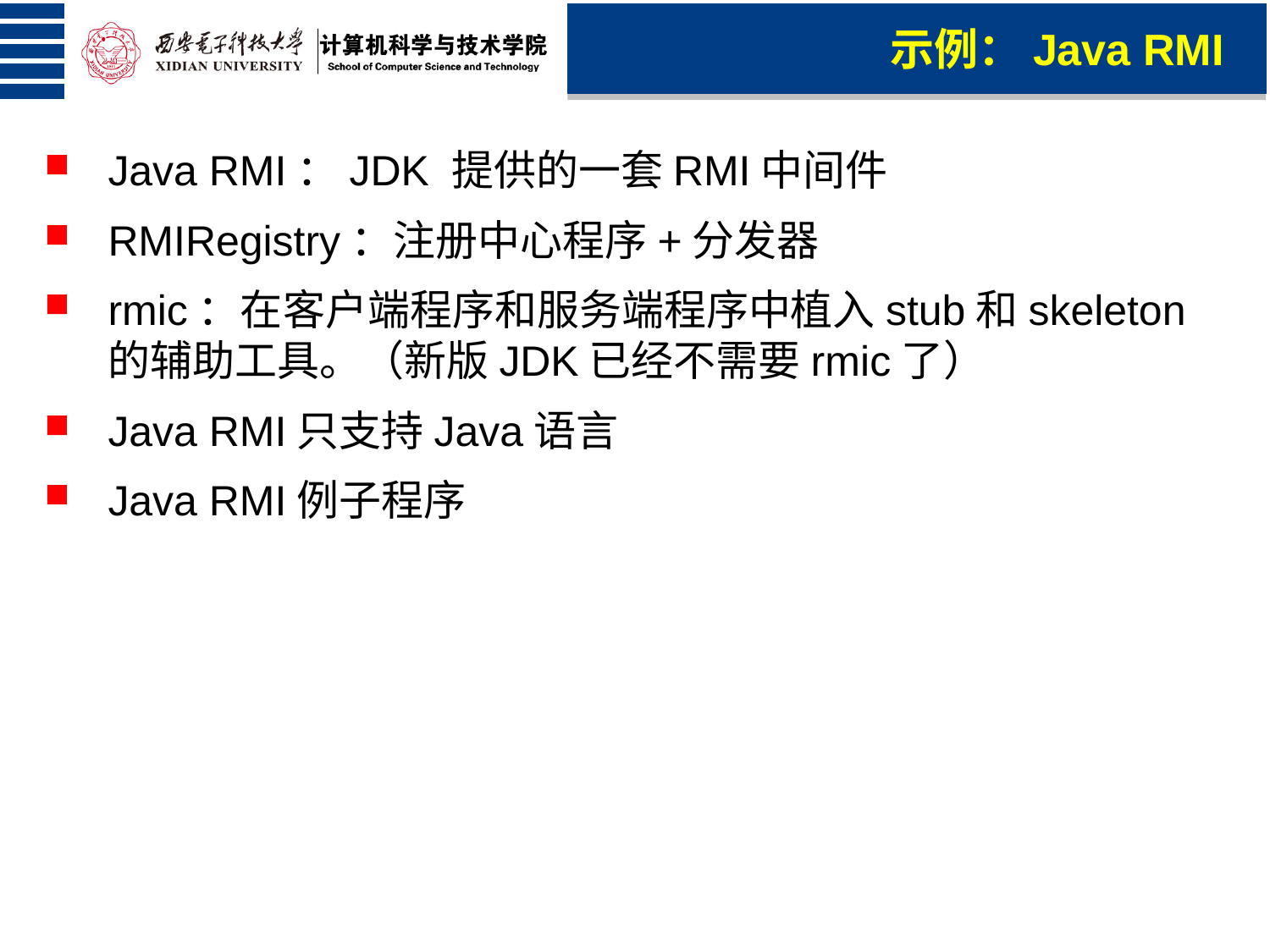

示例：Java RMI
Java RMI：JDK 提供的一套RMI中间件
RMIRegistry：注册中心程序+分发器
rmic：在客户端程序和服务端程序中植入stub和skeleton的辅助工具。（新版JDK已经不需要rmic了）
Java RMI只支持Java语言
Java RMI例子程序